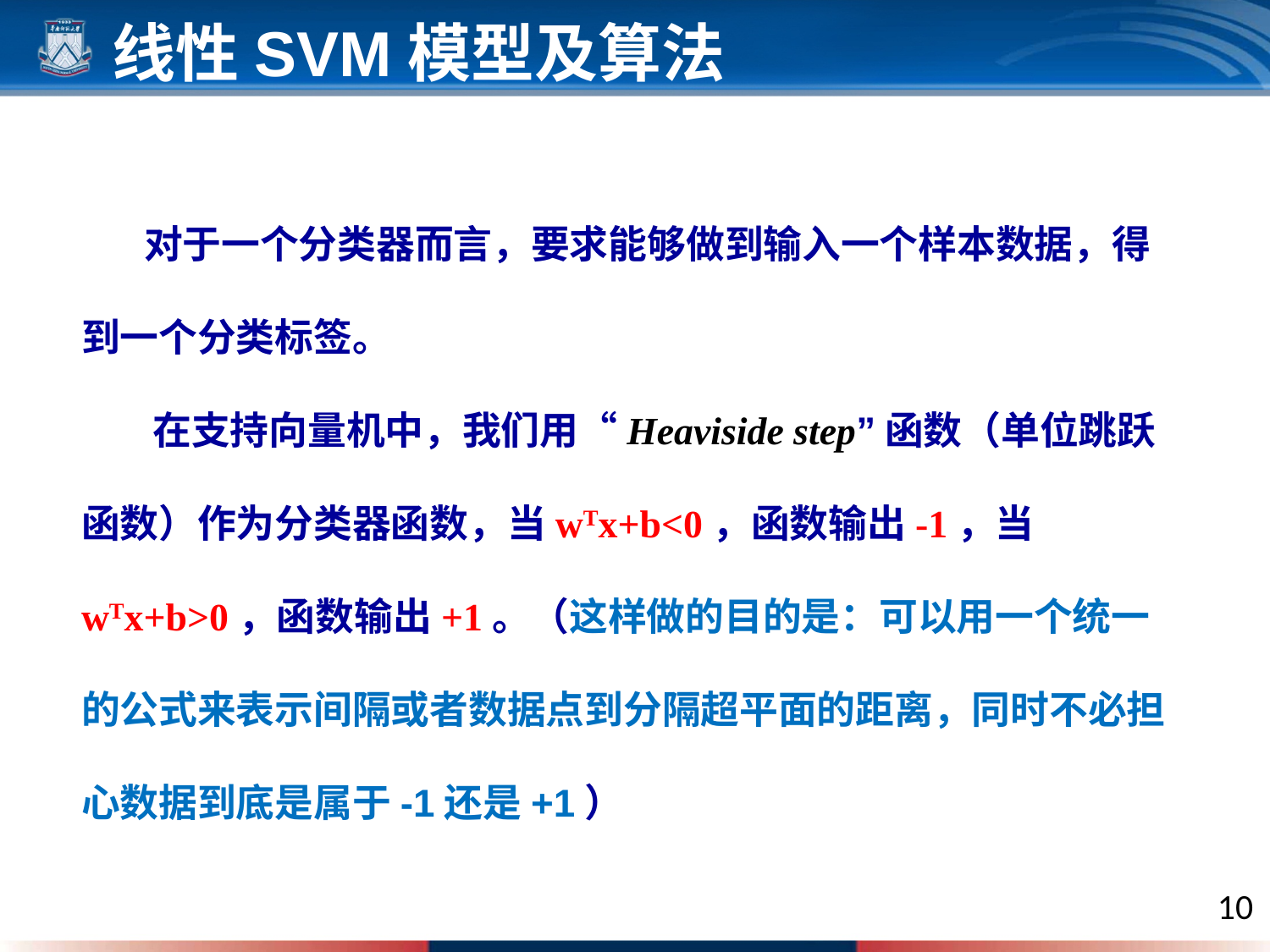

线性SVM模型及算法
      对于一个分类器而言，要求能够做到输入一个样本数据，得到一个分类标签。
       在支持向量机中，我们用“Heaviside step”函数（单位跳跃函数）作为分类器函数，当wTx+b<0，函数输出-1，当wTx+b>0，函数输出+1。（这样做的目的是：可以用一个统一的公式来表示间隔或者数据点到分隔超平面的距离，同时不必担心数据到底是属于-1还是+1）